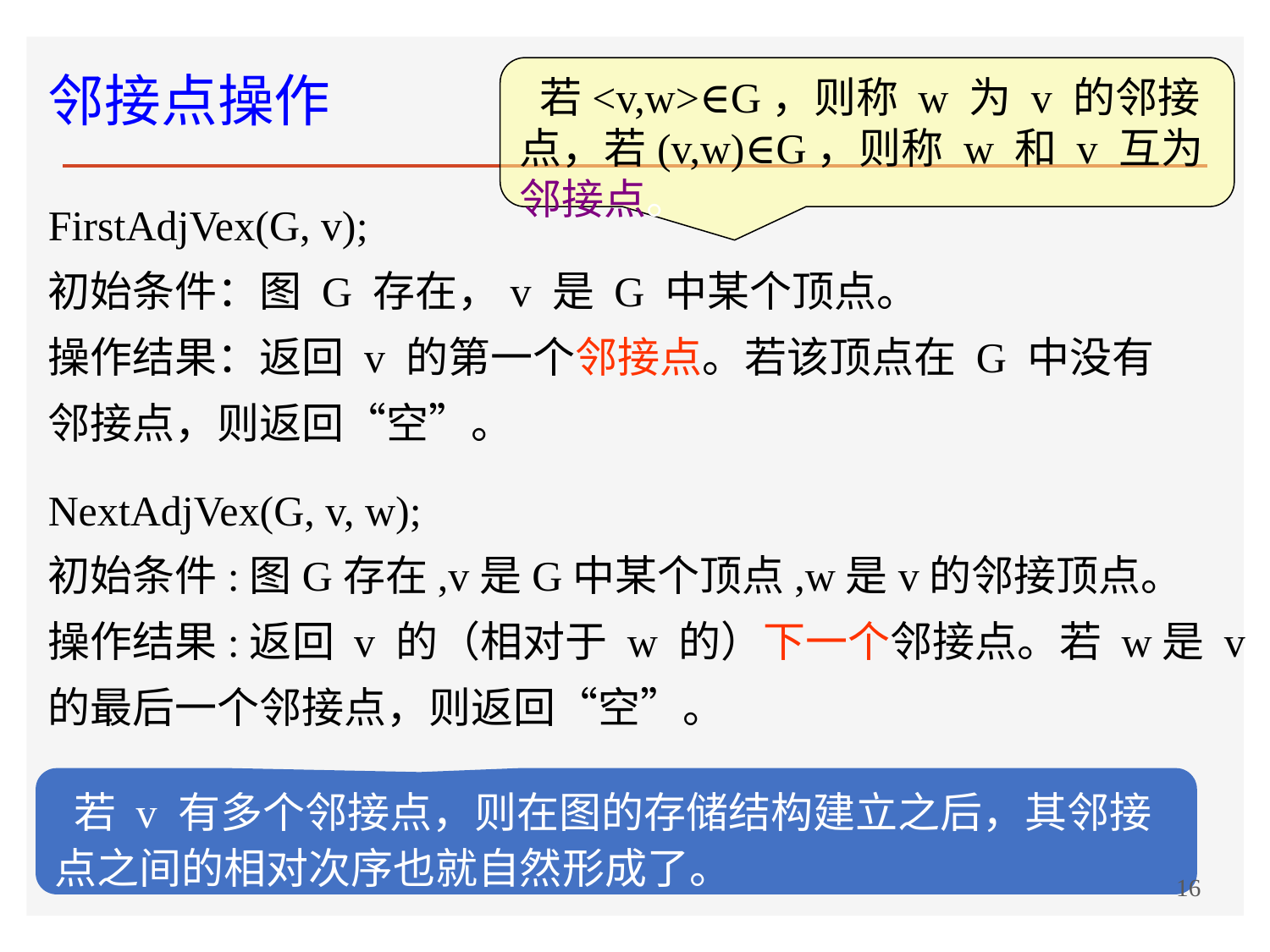

邻接点操作
 若<v,w>∈G，则称 w 为 v 的邻接点，若(v,w)∈G，则称 w 和 v 互为邻接点。
FirstAdjVex(G, v);
初始条件：图 G 存在，v 是 G 中某个顶点。
操作结果：返回 v 的第一个邻接点。若该顶点在 G 中没有邻接点，则返回“空”。
NextAdjVex(G, v, w);
初始条件:图G存在,v是G中某个顶点,w是v的邻接顶点。
操作结果:返回 v 的（相对于 w 的）下一个邻接点。若 w是 v 的最后一个邻接点，则返回“空”。
 若 v 有多个邻接点，则在图的存储结构建立之后，其邻接点之间的相对次序也就自然形成了。
16